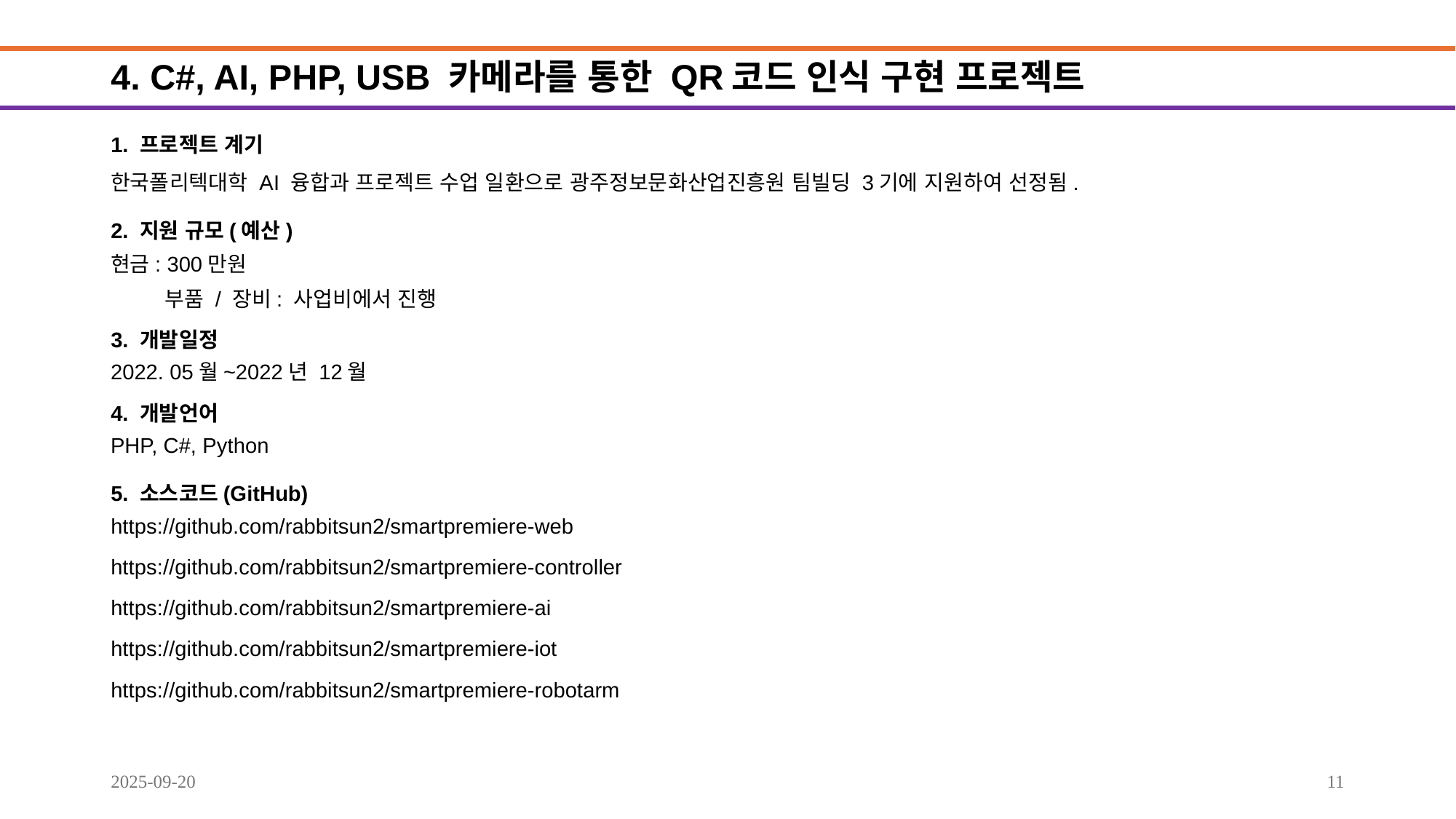

# 4. C#, AI, PHP, USB 카메라를 통한 QR코드 인식 구현 프로젝트
1. 프로젝트 계기
한국폴리텍대학 AI 융합과 프로젝트 수업 일환으로 광주정보문화산업진흥원 팀빌딩 3기에 지원하여 선정됨.
2. 지원 규모(예산)
현금: 300만원
부품 / 장비: 사업비에서 진행
3. 개발일정
2022. 05월~2022년 12월
4. 개발언어
PHP, C#, Python
5. 소스코드(GitHub)
https://github.com/rabbitsun2/smartpremiere-web
https://github.com/rabbitsun2/smartpremiere-controller
https://github.com/rabbitsun2/smartpremiere-ai
https://github.com/rabbitsun2/smartpremiere-iot
https://github.com/rabbitsun2/smartpremiere-robotarm
2025-09-20
11